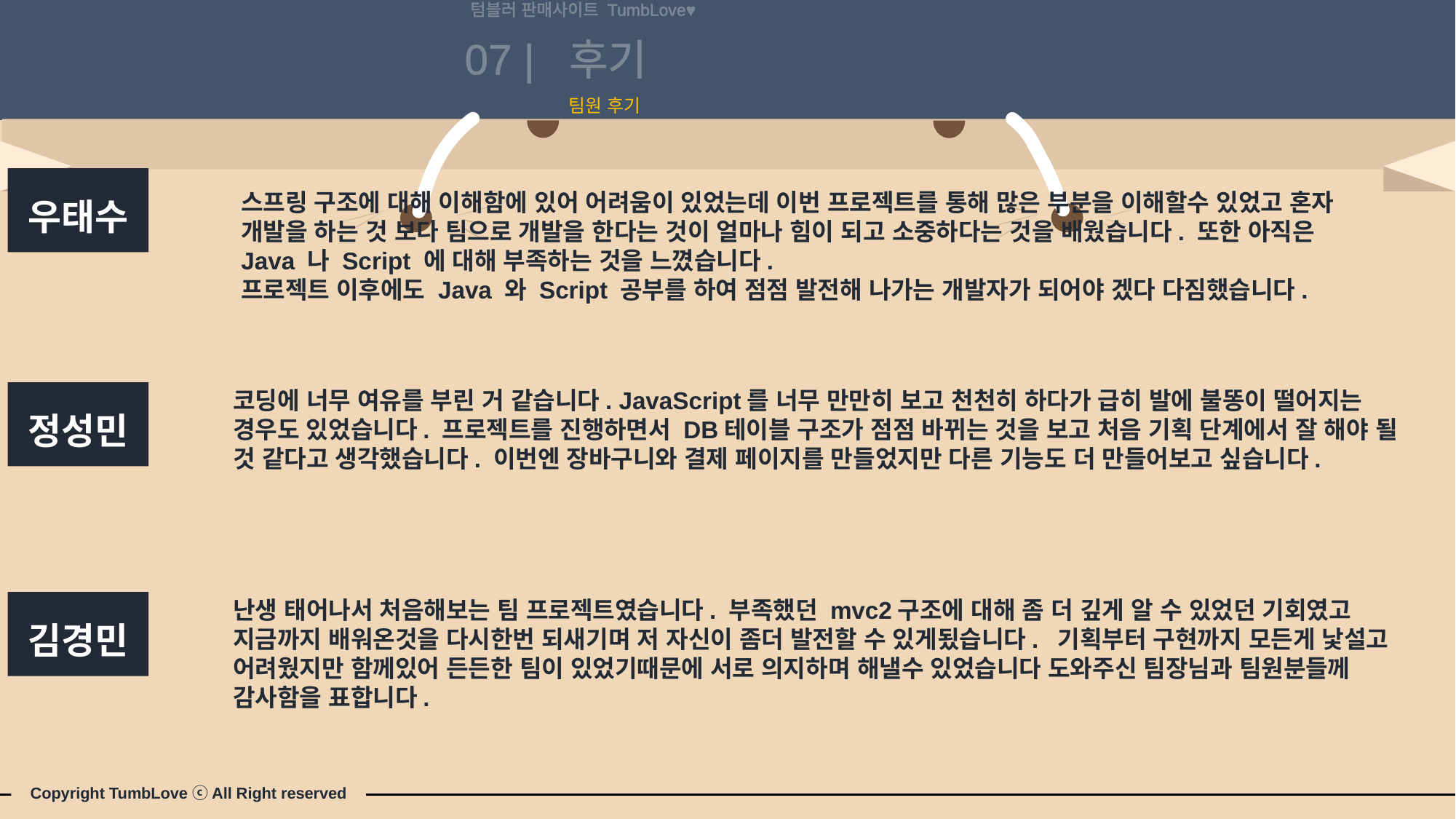

텀블러 판매사이트 TumbLove♥
07 |
후기
팀원 후기

스프링 구조에 대해 이해함에 있어 어려움이 있었는데 이번 프로젝트를 통해 많은 부분을 이해할수 있었고 혼자 개발을 하는 것 보다 팀으로 개발을 한다는 것이 얼마나 힘이 되고 소중하다는 것을 배웠습니다. 또한 아직은  Java 나 Script 에 대해 부족하는 것을 느꼈습니다.
프로젝트 이후에도 Java 와 Script 공부를 하여 점점 발전해 나가는 개발자가 되어야 겠다 다짐했습니다.
우태수
코딩에 너무 여유를 부린 거 같습니다. JavaScript를 너무 만만히 보고 천천히 하다가 급히 발에 불똥이 떨어지는 경우도 있었습니다. 프로젝트를 진행하면서 DB테이블 구조가 점점 바뀌는 것을 보고 처음 기획 단계에서 잘 해야 될 것 같다고 생각했습니다. 이번엔 장바구니와 결제 페이지를 만들었지만 다른 기능도 더 만들어보고 싶습니다.

정성민
난생 태어나서 처음해보는 팀 프로젝트였습니다. 부족했던 mvc2구조에 대해 좀 더 깊게 알 수 있었던 기회였고 지금까지 배워온것을 다시한번 되새기며 저 자신이 좀더 발전할 수 있게됬습니다.  기획부터 구현까지 모든게 낯설고 어려웠지만 함께있어 든든한 팀이 있었기때문에 서로 의지하며 해낼수 있었습니다 도와주신 팀장님과 팀원분들께 감사함을 표합니다.

김경민
Copyright TumbLove ⓒ All Right reserved